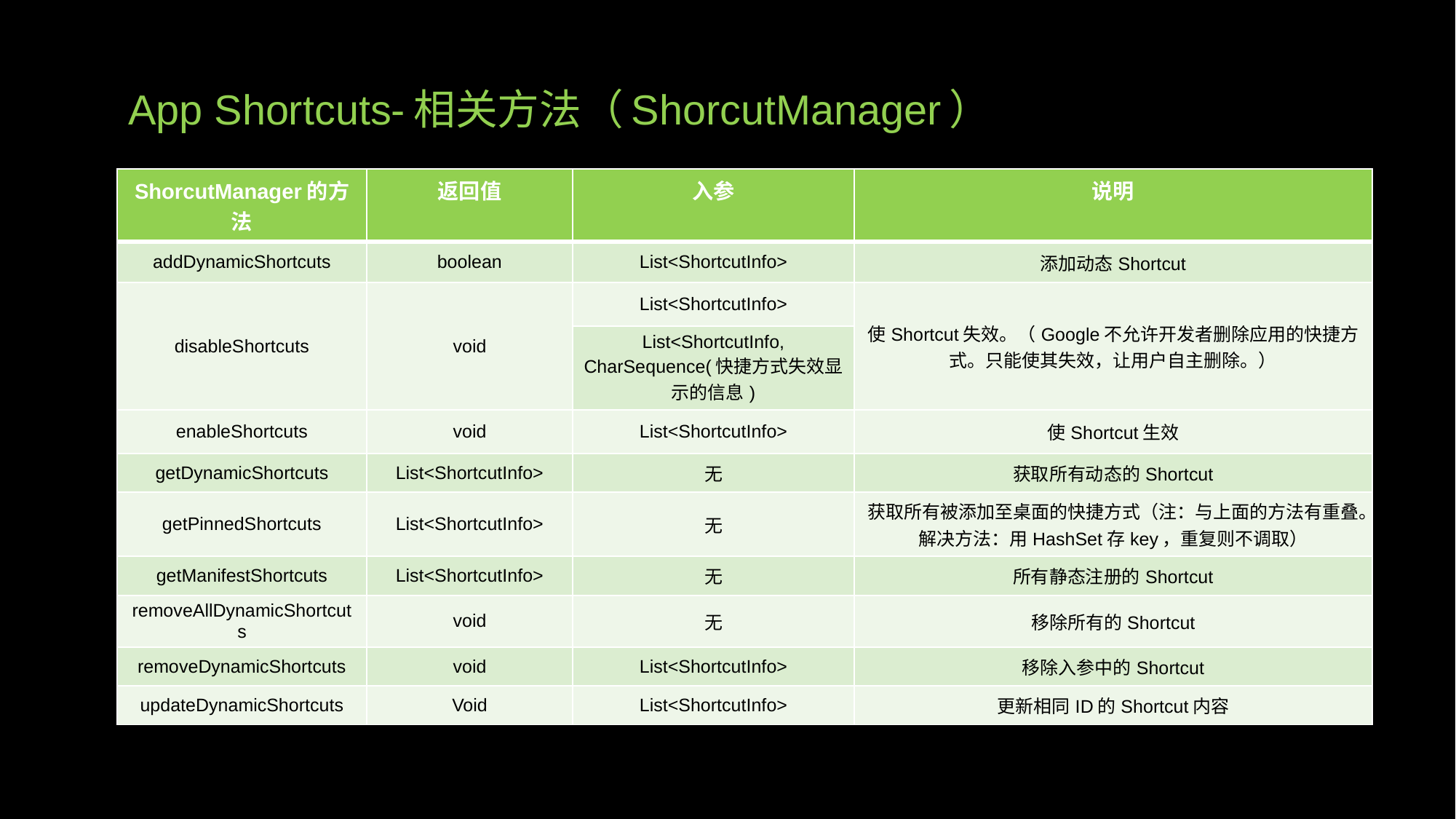

# App Shortcuts-相关方法（ShorcutManager）
| ShorcutManager的方法 | 返回值 | 入参 | 说明 |
| --- | --- | --- | --- |
| addDynamicShortcuts | boolean | List<ShortcutInfo> | 添加动态Shortcut |
| disableShortcuts | void | List<ShortcutInfo> | 使Shortcut失效。（Google不允许开发者删除应用的快捷方式。只能使其失效，让用户自主删除。） |
|  |  | List<ShortcutInfo, CharSequence(快捷方式失效显示的信息) |  |
| enableShortcuts | void | List<ShortcutInfo> | 使Shortcut生效 |
| getDynamicShortcuts | List<ShortcutInfo> | 无 | 获取所有动态的Shortcut |
| getPinnedShortcuts | List<ShortcutInfo> | 无 | 获取所有被添加至桌面的快捷方式（注：与上面的方法有重叠。解决方法：用HashSet存key，重复则不调取） |
| getManifestShortcuts | List<ShortcutInfo> | 无 | 所有静态注册的Shortcut |
| removeAllDynamicShortcuts | void | 无 | 移除所有的Shortcut |
| removeDynamicShortcuts | void | List<ShortcutInfo> | 移除入参中的Shortcut |
| updateDynamicShortcuts | Void | List<ShortcutInfo> | 更新相同ID的Shortcut内容 |